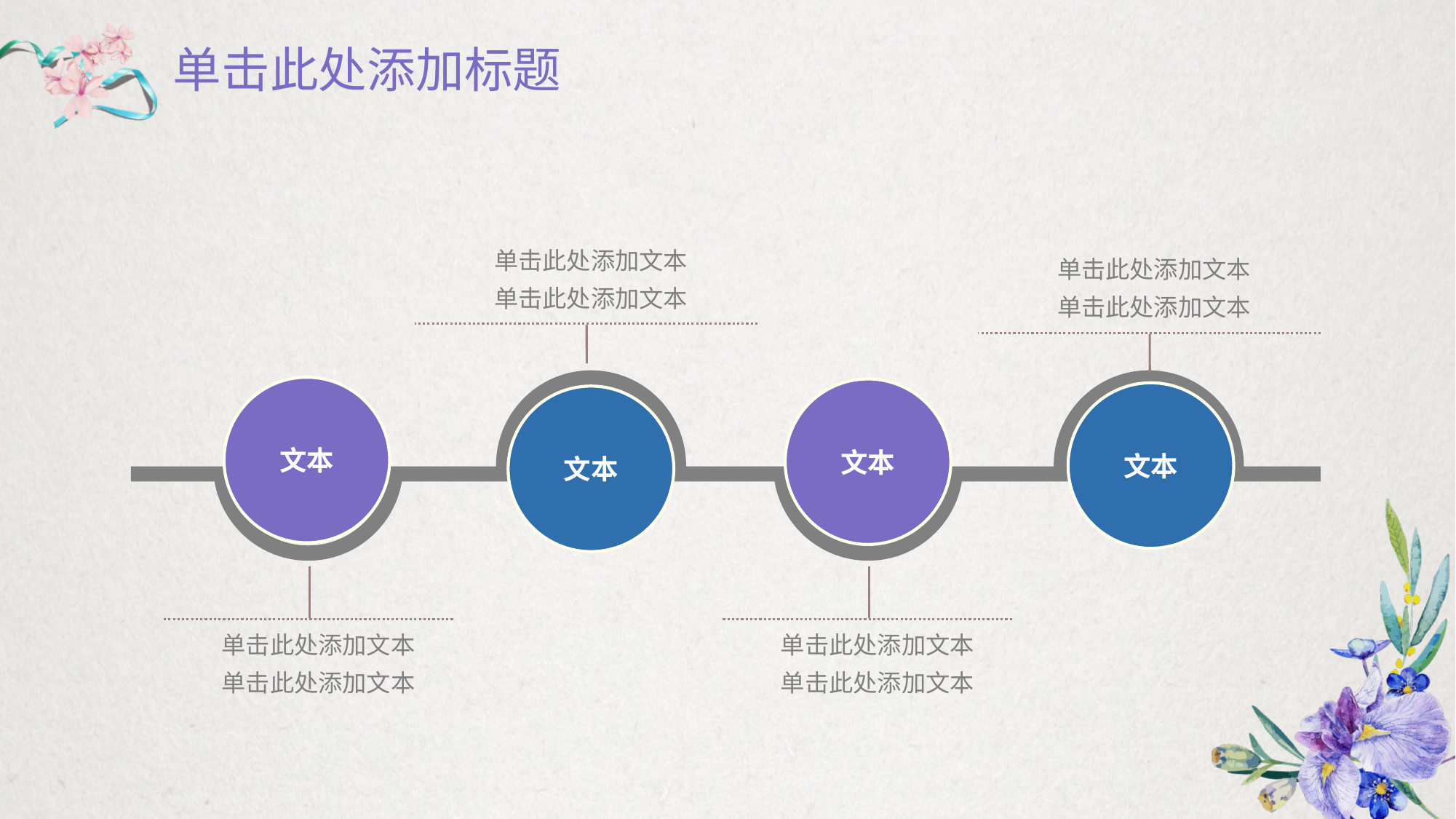

# 单击此处添加标题
单击此处添加文本
单击此处添加文本

单击此处添加文本
单击此处添加文本

文本
文本
文本
文本

 单击此处添加文本
 单击此处添加文本

 单击此处添加文本
 单击此处添加文本